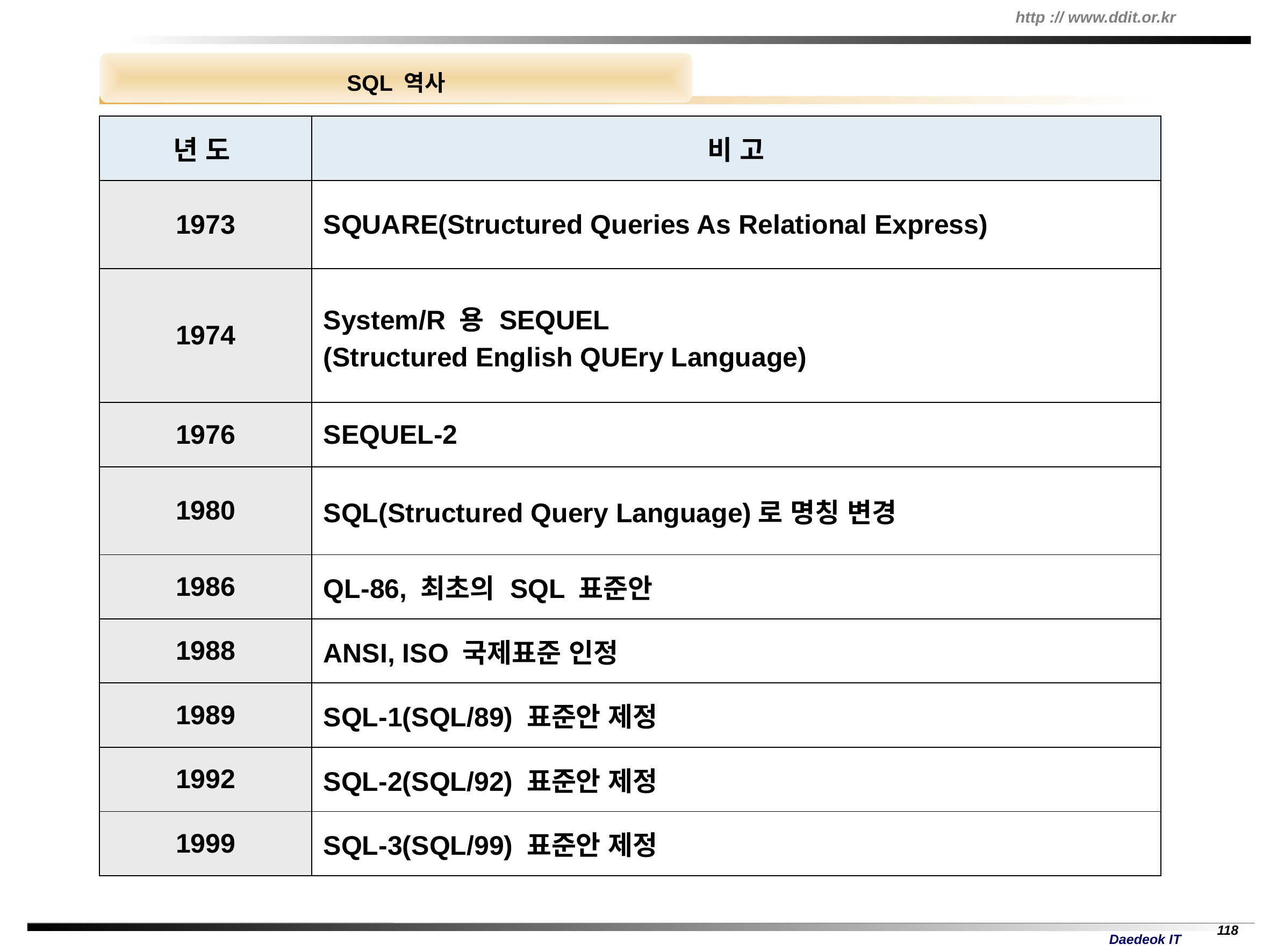

SQL 역사

| 년 도 | 비 고 |
| --- | --- |
| 1973 | SQUARE(Structured Queries As Relational Express) |
| 1974 | System/R 용 SEQUEL (Structured English QUEry Language) |
| 1976 | SEQUEL-2 |
| 1980 | SQL(Structured Query Language)로 명칭 변경 |
| 1986 | QL-86, 최초의 SQL 표준안 |
| 1988 | ANSI, ISO 국제표준 인정 |
| 1989 | SQL-1(SQL/89) 표준안 제정 |
| 1992 | SQL-2(SQL/92) 표준안 제정 |
| 1999 | SQL-3(SQL/99) 표준안 제정 |